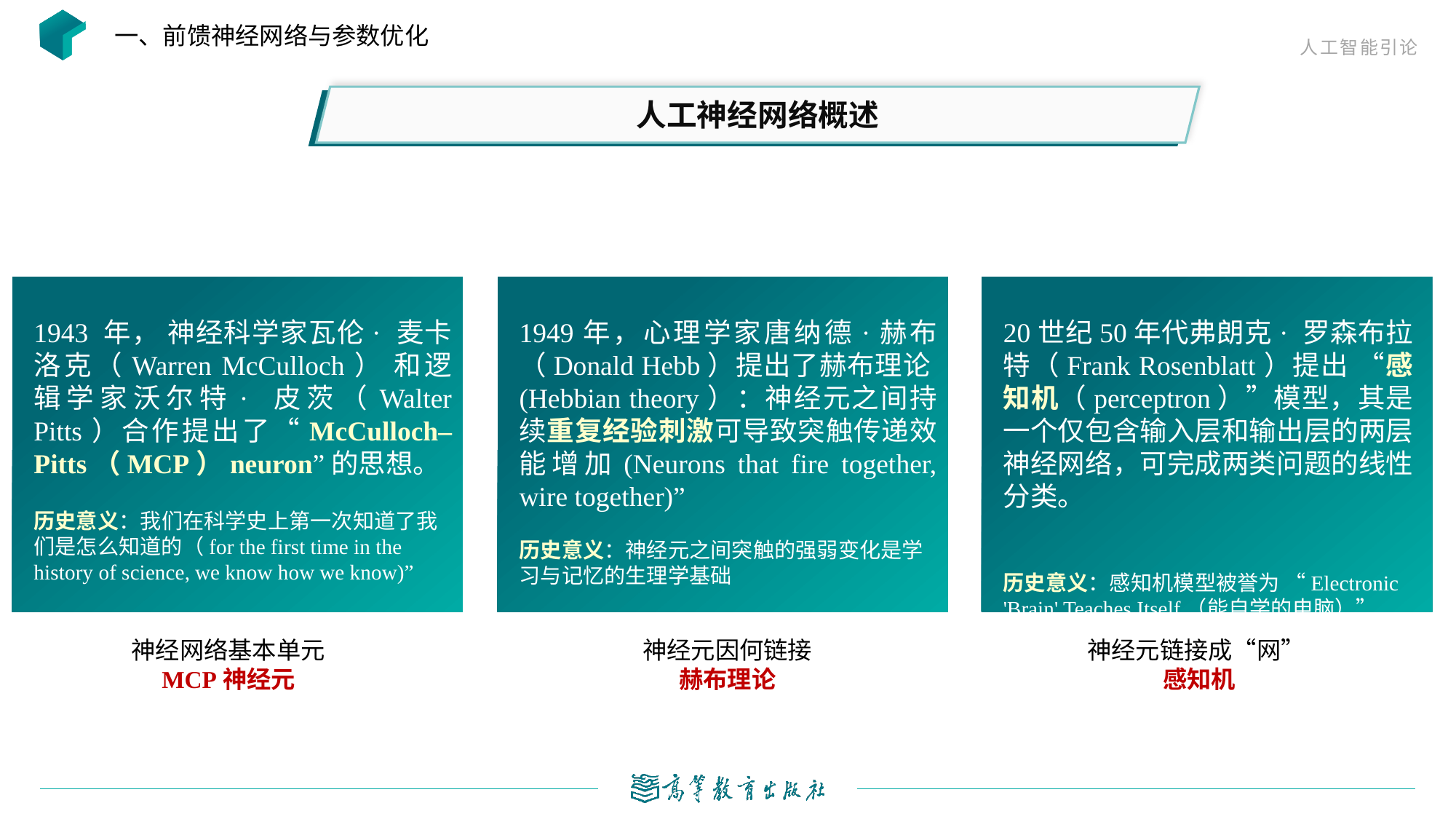

一、前馈神经网络与参数优化

人工神经网络概述

1943 年， 神经科学家瓦伦· 麦卡洛克（Warren McCulloch） 和逻辑学家沃尔特· 皮茨（Walter Pitts）合作提出了“McCulloch–Pitts（MCP）neuron”的思想。

历史意义：我们在科学史上第一次知道了我们是怎么知道的（for the first time in the history of science, we know how we know)”

1949年，心理学家唐纳德·赫布（Donald Hebb）提出了赫布理论(Hebbian theory）：神经元之间持续重复经验刺激可导致突触传递效能增加(Neurons that fire together, wire together)”

历史意义：神经元之间突触的强弱变化是学习与记忆的生理学基础

20世纪50年代弗朗克· 罗森布拉特（Frank Rosenblatt）提出 “感知机（perceptron）”模型，其是一个仅包含输入层和输出层的两层神经网络，可完成两类问题的线性分类。

历史意义：感知机模型被誉为 “Electronic 'Brain' Teaches Itself（能自学的电脑）”

神经网络基本单元
MCP神经元
神经元因何链接
赫布理论
神经元链接成“网”
感知机